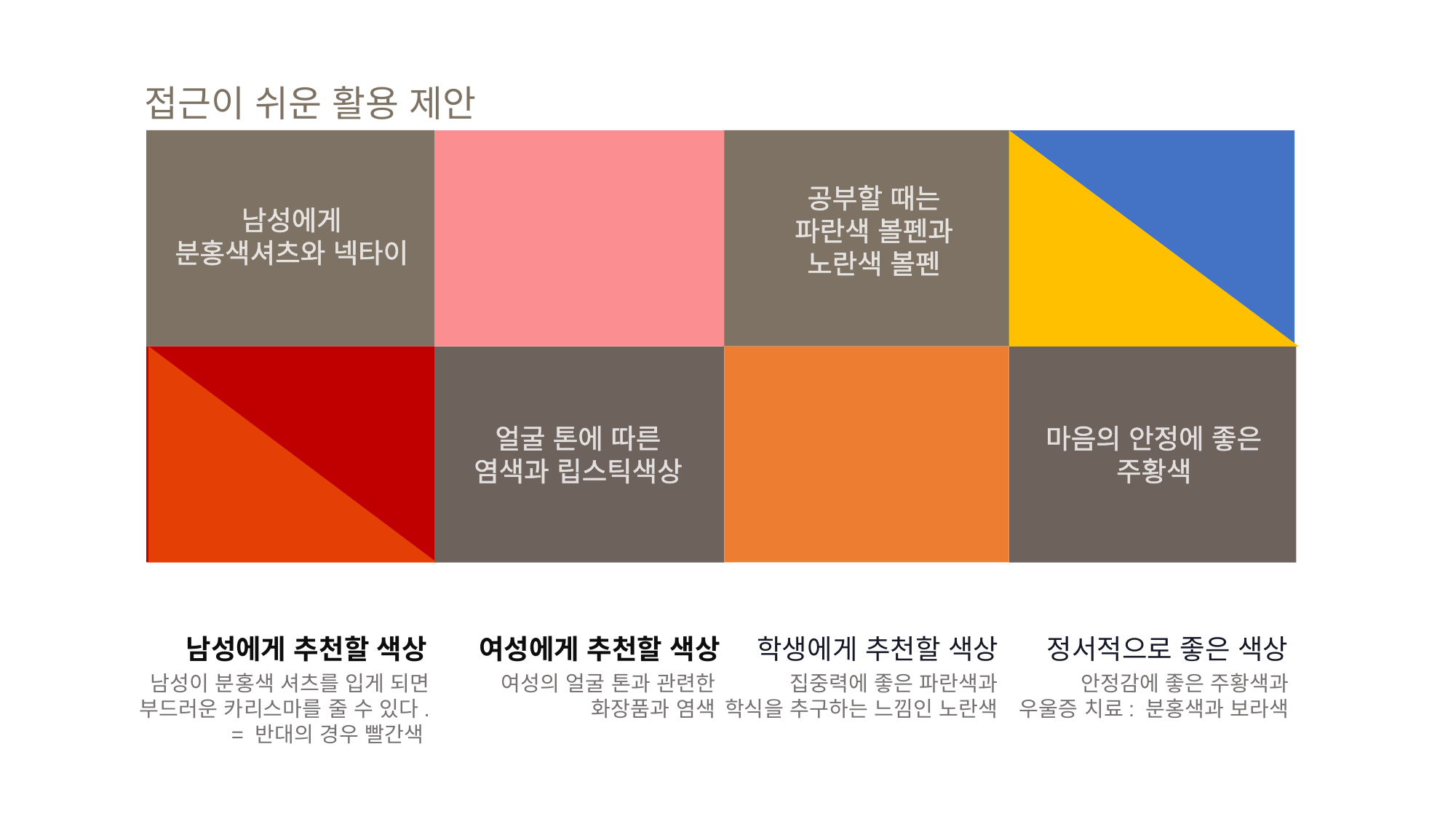

접근이 쉬운 활용 제안

공부할 때는
파란색 볼펜과
노란색 볼펜
남성에게
분홍색셔츠와 넥타이
얼굴 톤에 따른
염색과 립스틱색상
마음의 안정에 좋은
주황색

남성에게 추천할 색상
여성에게 추천할 색상
 학생에게 추천할 색상
정서적으로 좋은 색상
남성이 분홍색 셔츠를 입게 되면
부드러운 카리스마를 줄 수 있다.
= 반대의 경우 빨간색
여성의 얼굴 톤과 관련한
화장품과 염색
집중력에 좋은 파란색과
학식을 추구하는 느낌인 노란색
안정감에 좋은 주황색과
우울증 치료: 분홍색과 보라색